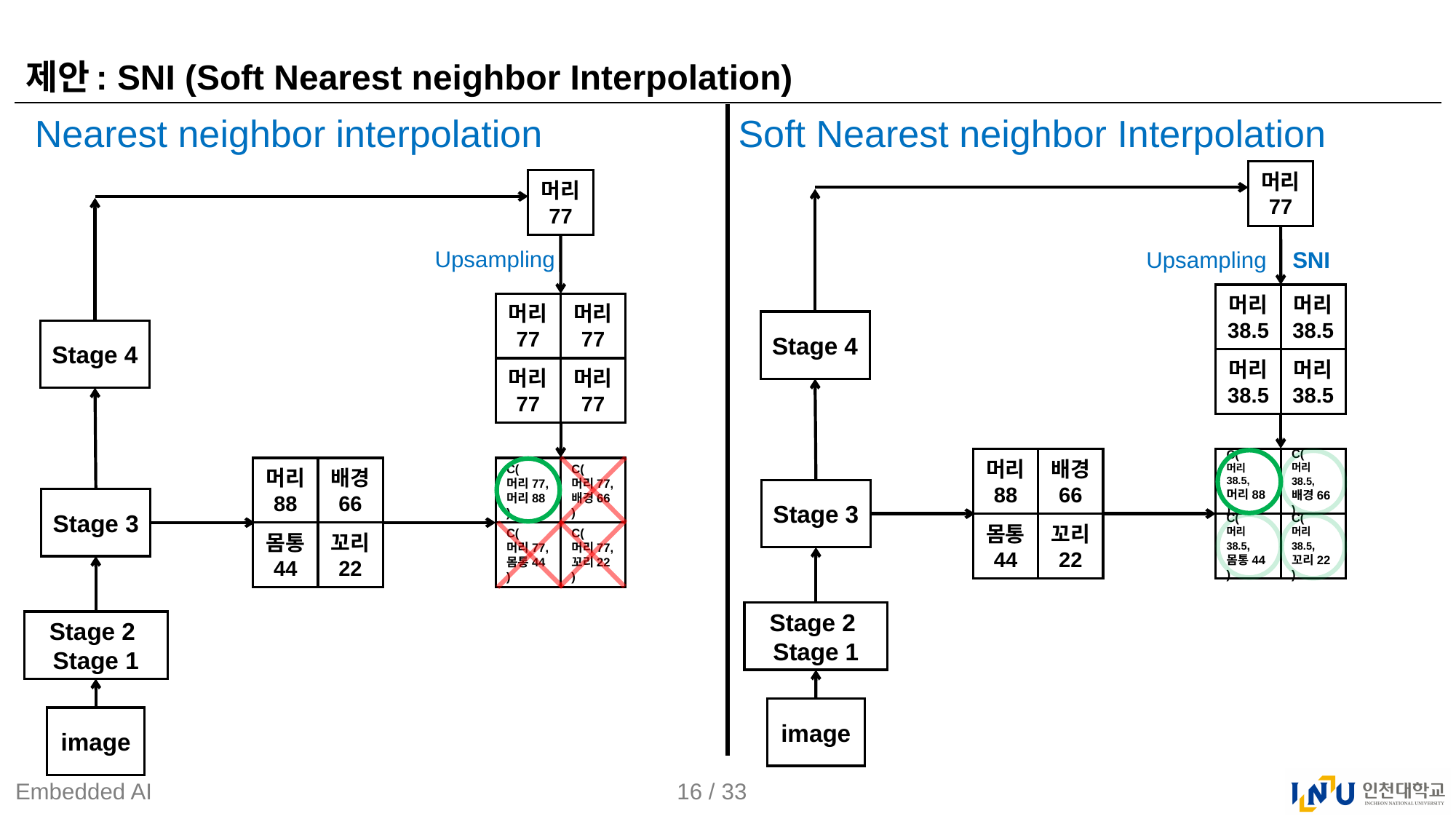

# 제안: SNI (Soft Nearest neighbor Interpolation)
Nearest neighbor interpolation
Soft Nearest neighbor Interpolation
머리
77
머리
77
Upsampling
Upsampling    SNI
머리
38.5
머리
38.5
머리
38.5
머리
38.5
머리
77
머리
77
머리
77
머리
77
Stage 4
Stage 4
배경
66
머리
88
몸통
44
꼬리
22
C(
머리38.5, 배경66
)
C(
머리38.5, 머리88
)
C(
머리38.5, 몸통44
)
C(
머리38.5, 꼬리22
)

배경
66
머리
88
몸통
44
꼬리
22
C(
머리77, 배경66
)
C(
머리77, 머리88
)
C(
머리77, 몸통44
)
C(
머리77, 꼬리22
)

Stage 3
Stage 3

Stage 2
Stage 1
Stage 2
Stage 1
image
image